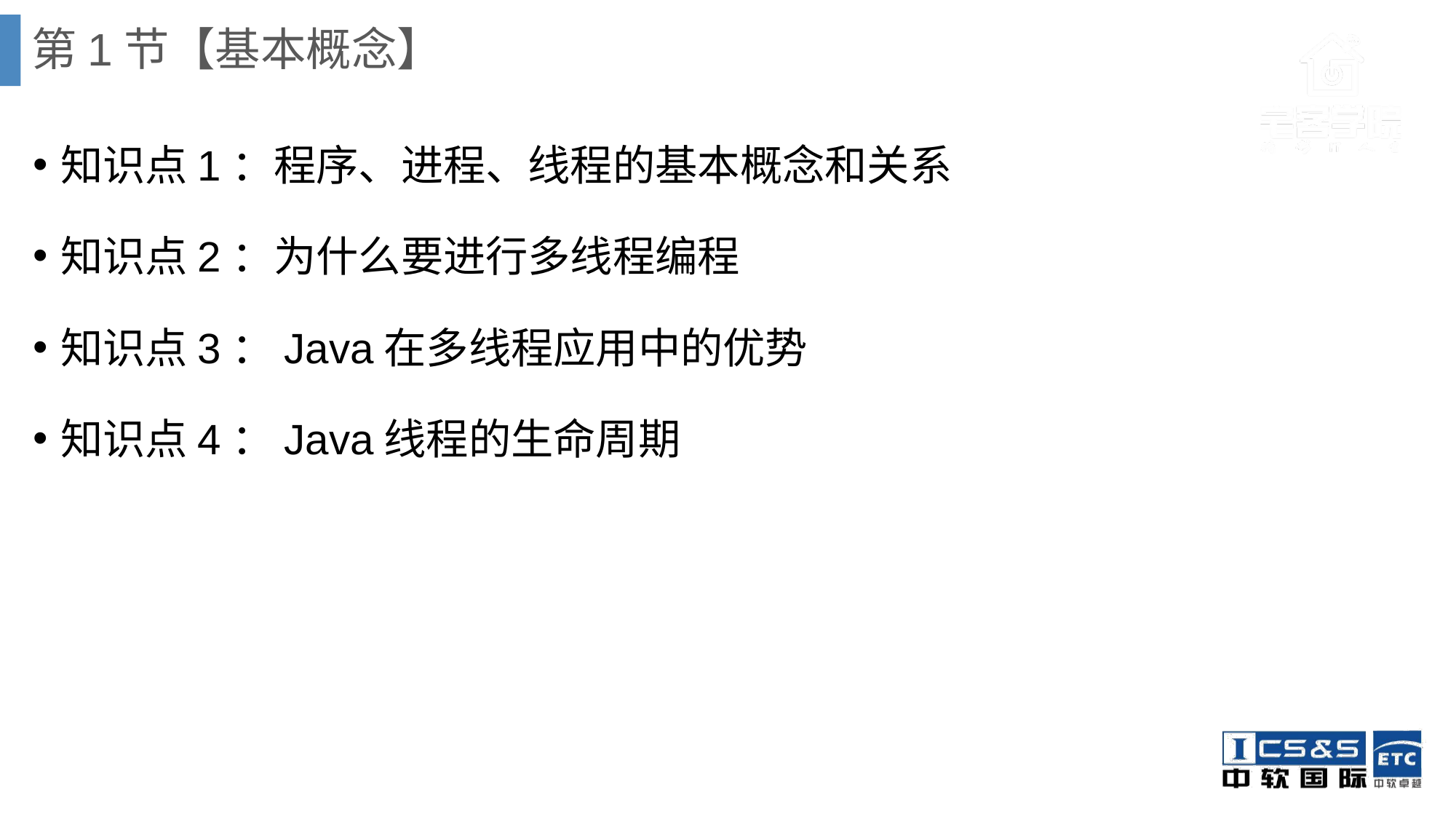

# 第1节【基本概念】
知识点1：程序、进程、线程的基本概念和关系
知识点2：为什么要进行多线程编程
知识点3：Java在多线程应用中的优势
知识点4：Java线程的生命周期